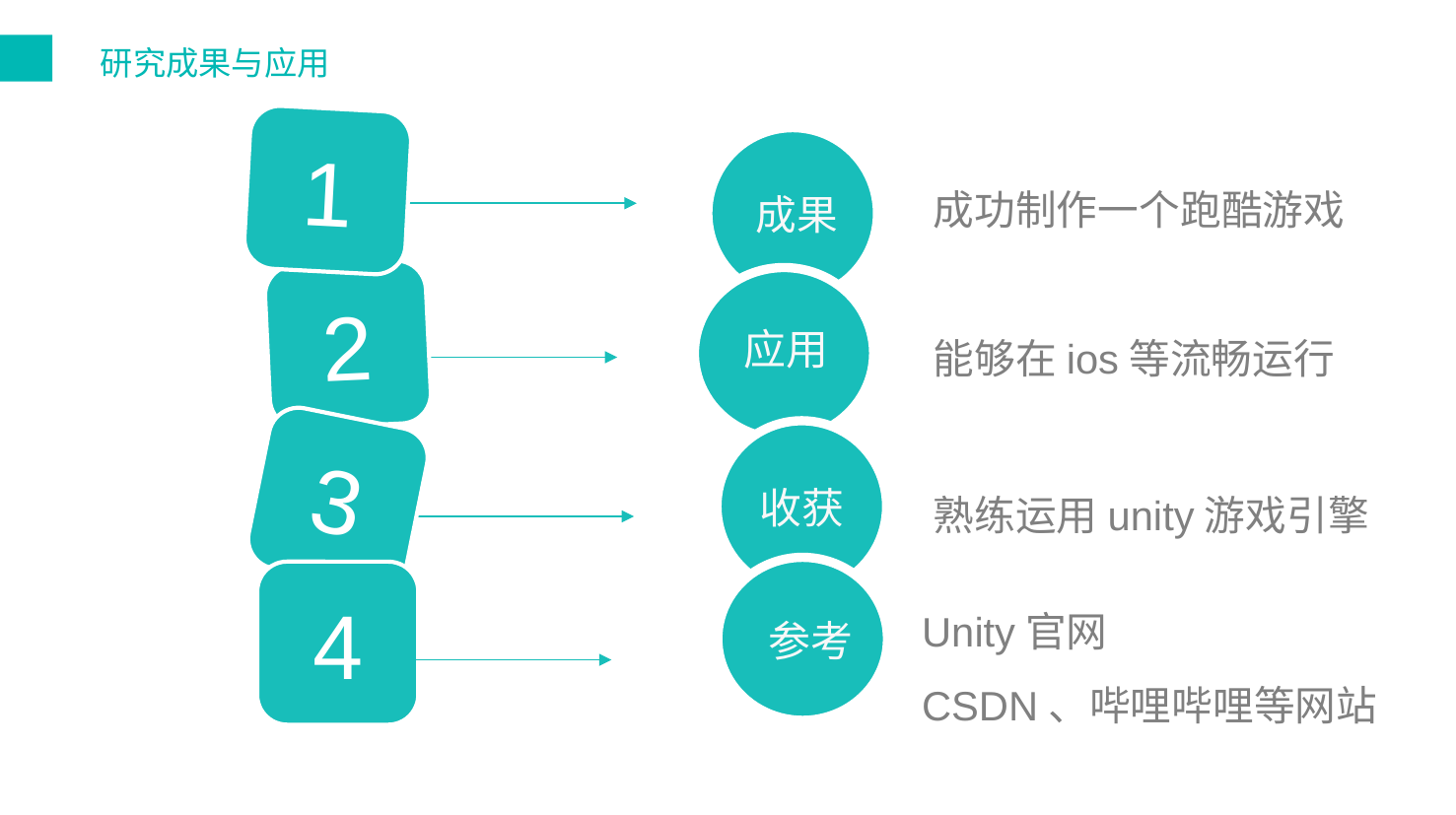

研究成果与应用
1

成果
成功制作一个跑酷游戏
2

应用
能够在ios等流畅运行
3

收获
熟练运用unity游戏引擎

参考
4
Unity官网
CSDN、哔哩哔哩等网站